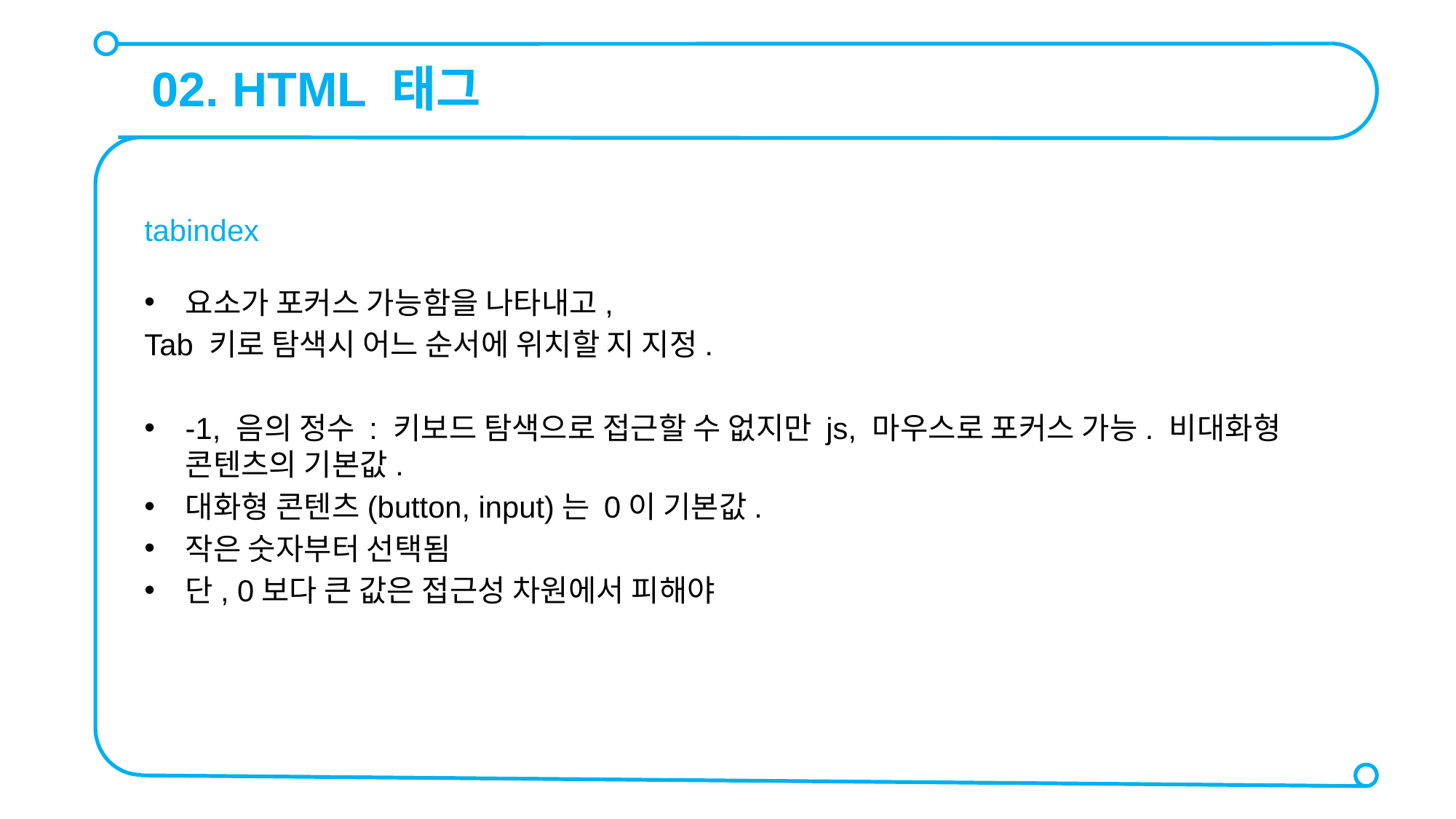

02. HTML 태그
tabindex

요소가 포커스 가능함을 나타내고,
Tab 키로 탐색시 어느 순서에 위치할 지 지정.

-1, 음의 정수 : 키보드 탐색으로 접근할 수 없지만 js, 마우스로 포커스 가능. 비대화형 콘텐츠의 기본값.
대화형 콘텐츠(button, input)는 0이 기본값.
작은 숫자부터 선택됨
단, 0보다 큰 값은 접근성 차원에서 피해야